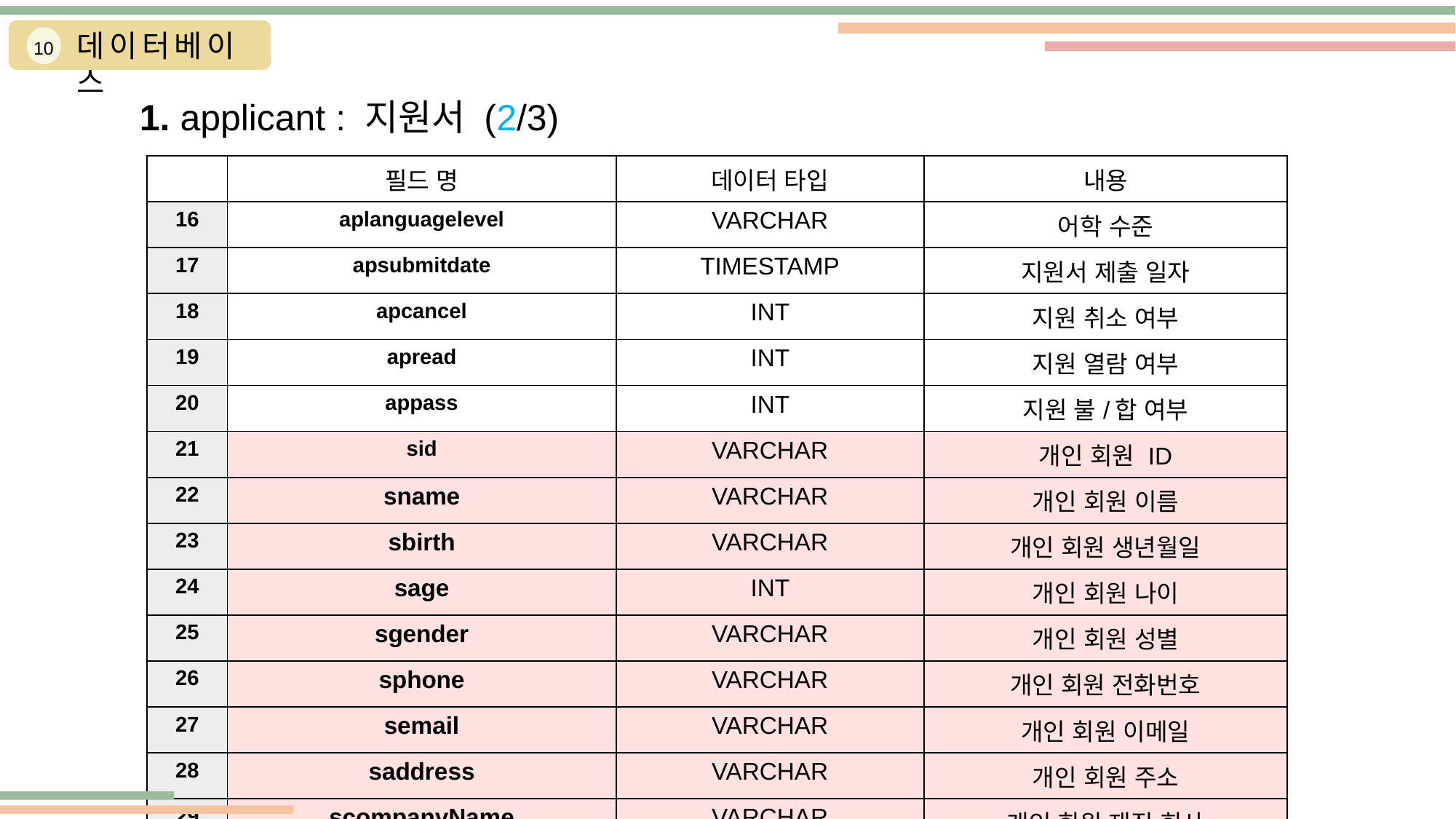

데이터베이스

10

1. applicant : 지원서 (2/3)
|  | 필드 명 | 데이터 타입 | 내용 |
| --- | --- | --- | --- |
| 16 | aplanguagelevel | VARCHAR | 어학 수준 |
| 17 | apsubmitdate | TIMESTAMP | 지원서 제출 일자 |
| 18 | apcancel | INT | 지원 취소 여부 |
| 19 | apread | INT | 지원 열람 여부 |
| 20 | appass | INT | 지원 불/합 여부 |
| 21 | sid | VARCHAR | 개인 회원 ID |
| 22 | sname | VARCHAR | 개인 회원 이름 |
| 23 | sbirth | VARCHAR | 개인 회원 생년월일 |
| 24 | sage | INT | 개인 회원 나이 |
| 25 | sgender | VARCHAR | 개인 회원 성별 |
| 26 | sphone | VARCHAR | 개인 회원 전화번호 |
| 27 | semail | VARCHAR | 개인 회원 이메일 |
| 28 | saddress | VARCHAR | 개인 회원 주소 |
| 29 | scompanyName | VARCHAR | 개인 회원 재직 회사 |